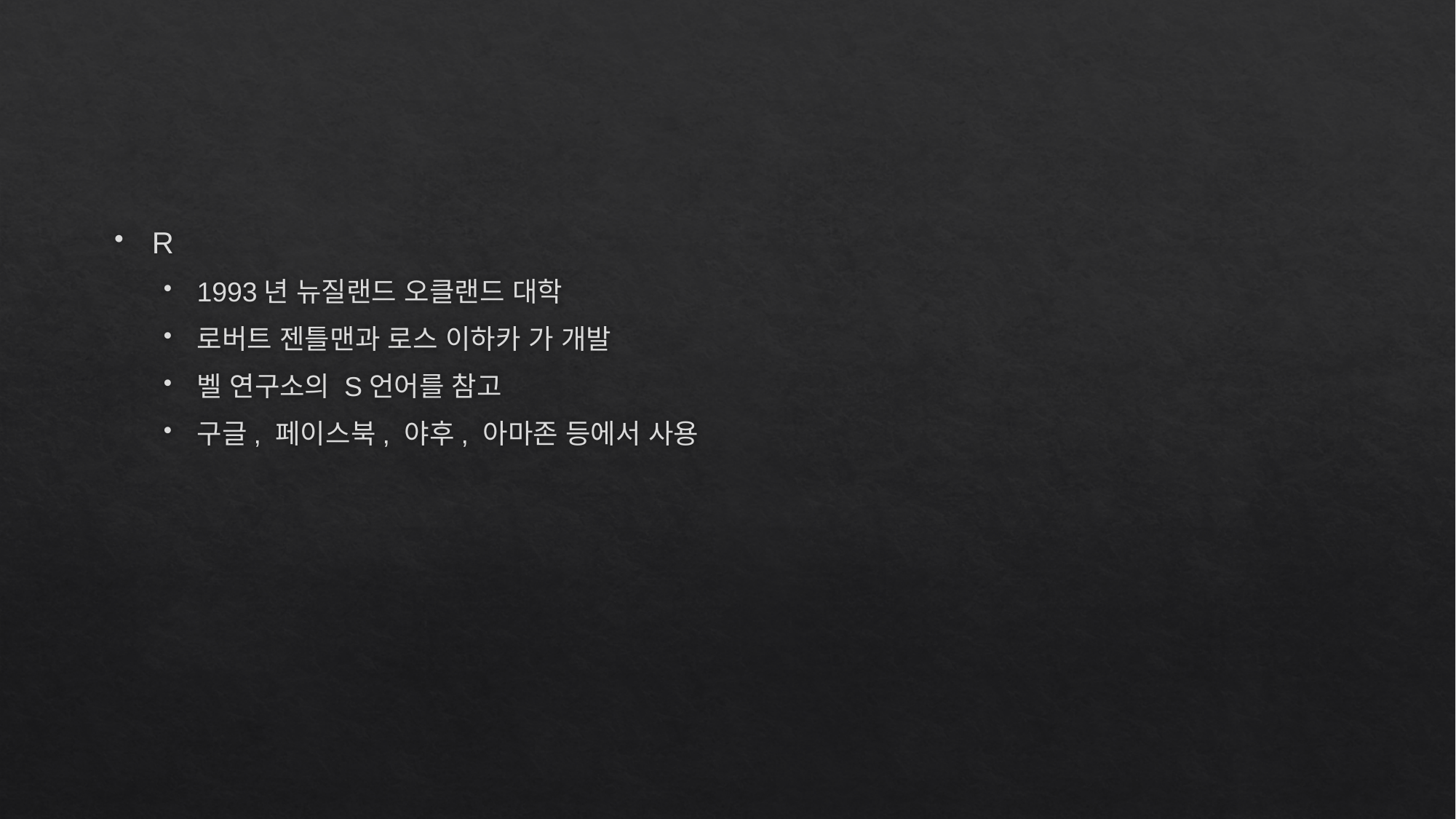

R
1993년 뉴질랜드 오클랜드 대학
로버트 젠틀맨과 로스 이하카 가 개발
벨 연구소의 S언어를 참고
구글, 페이스북, 야후, 아마존 등에서 사용